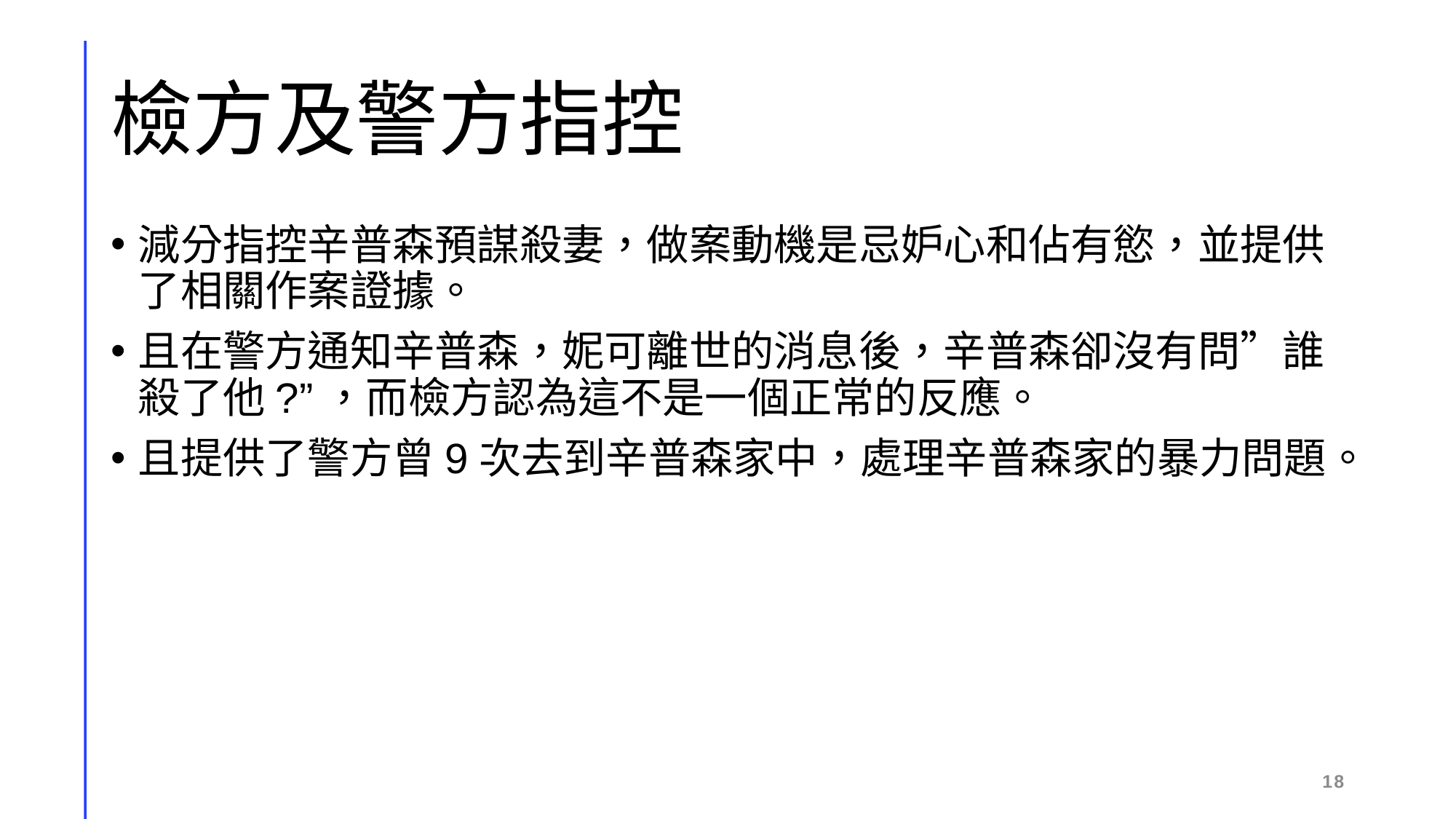

# 檢方及警方指控
減分指控辛普森預謀殺妻，做案動機是忌妒心和佔有慾，並提供了相關作案證據。
且在警方通知辛普森，妮可離世的消息後，辛普森卻沒有問”誰殺了他?”，而檢方認為這不是一個正常的反應。
且提供了警方曾9次去到辛普森家中，處理辛普森家的暴力問題。

18